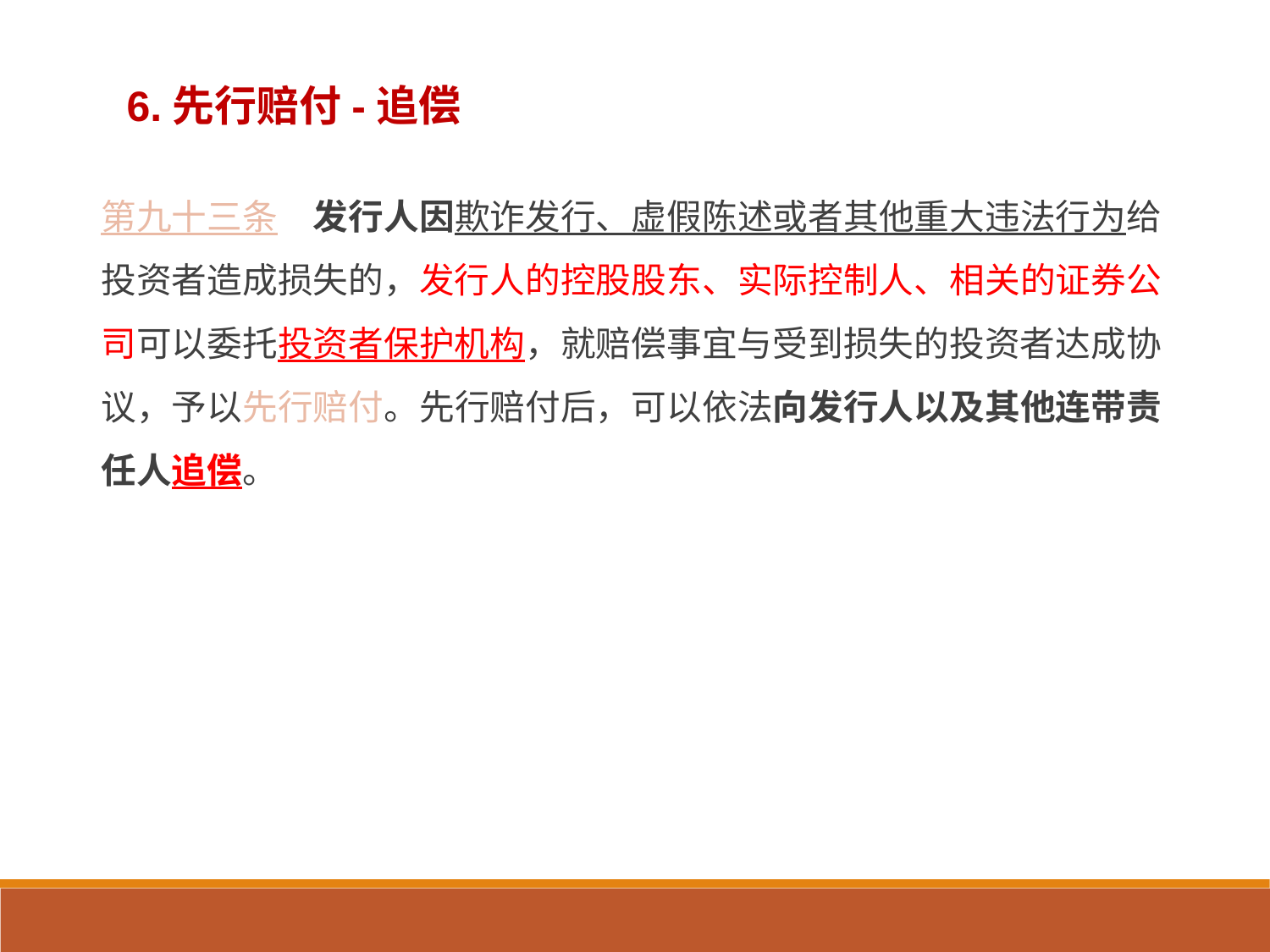

# 6.先行赔付-追偿
第九十三条　发行人因欺诈发行、虚假陈述或者其他重大违法行为给投资者造成损失的，发行人的控股股东、实际控制人、相关的证券公司可以委托投资者保护机构，就赔偿事宜与受到损失的投资者达成协议，予以先行赔付。先行赔付后，可以依法向发行人以及其他连带责任人追偿。